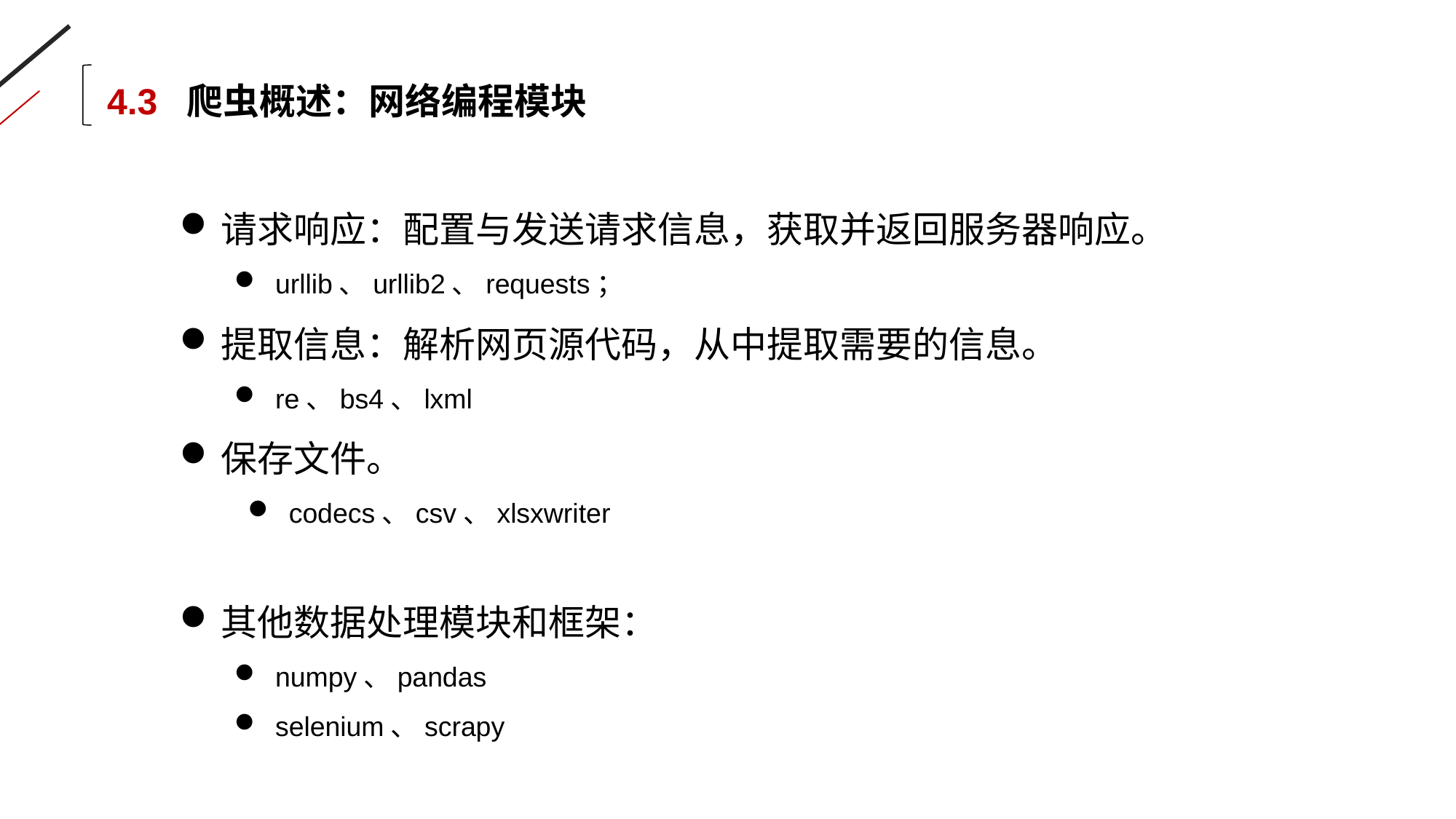

4.3  爬虫概述：网络编程模块
请求响应：配置与发送请求信息，获取并返回服务器响应。
urllib、urllib2、requests；
提取信息：解析网页源代码，从中提取需要的信息。
re、bs4、lxml
保存文件。
codecs、csv、xlsxwriter

其他数据处理模块和框架：
numpy、pandas
selenium、scrapy